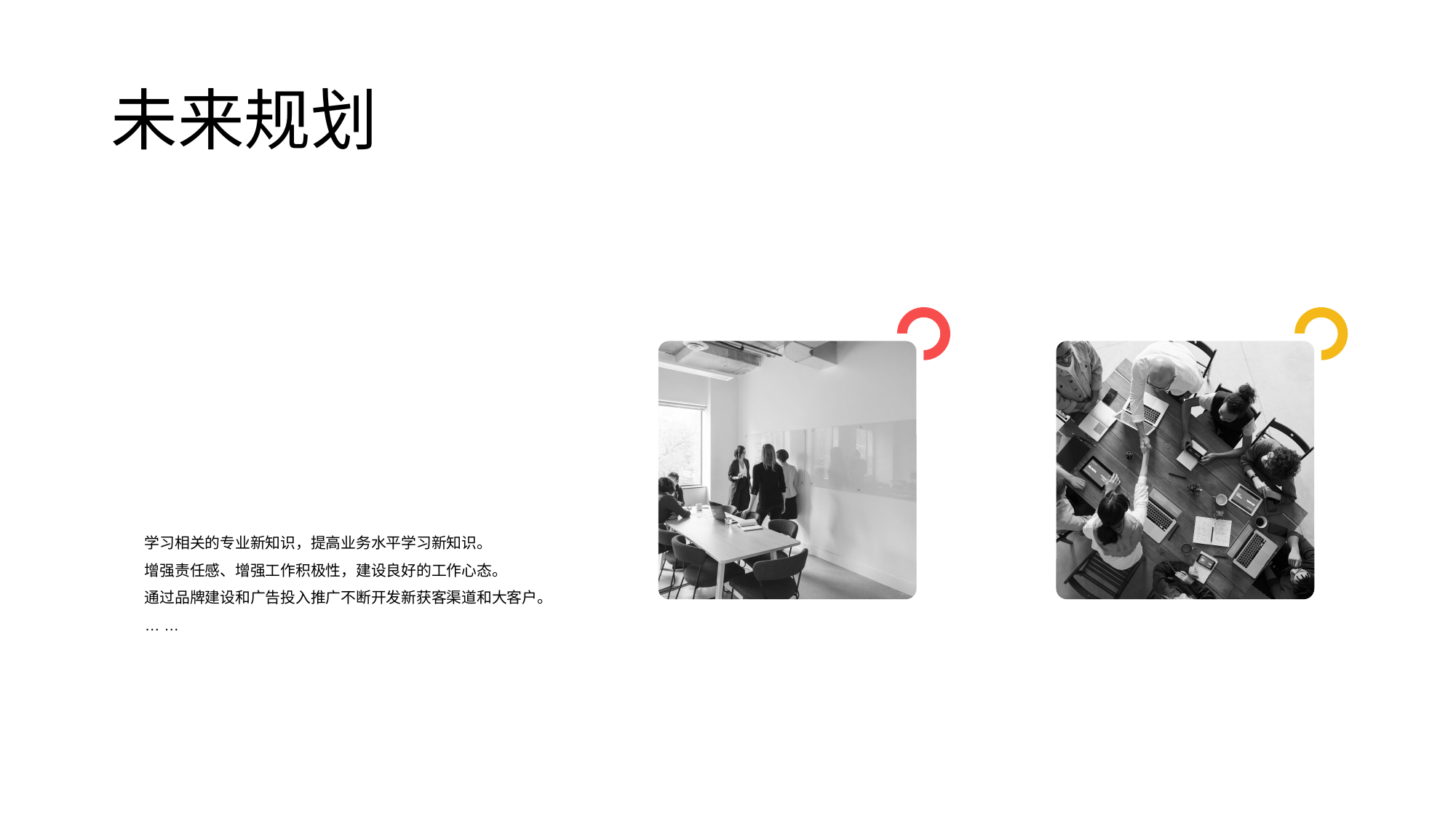

# 未来规划

学习相关的专业新知识，提高业务水平学习新知识。
增强责任感、增强工作积极性，建设良好的工作心态。
通过品牌建设和广告投入推广不断开发新获客渠道和大客户。
… …